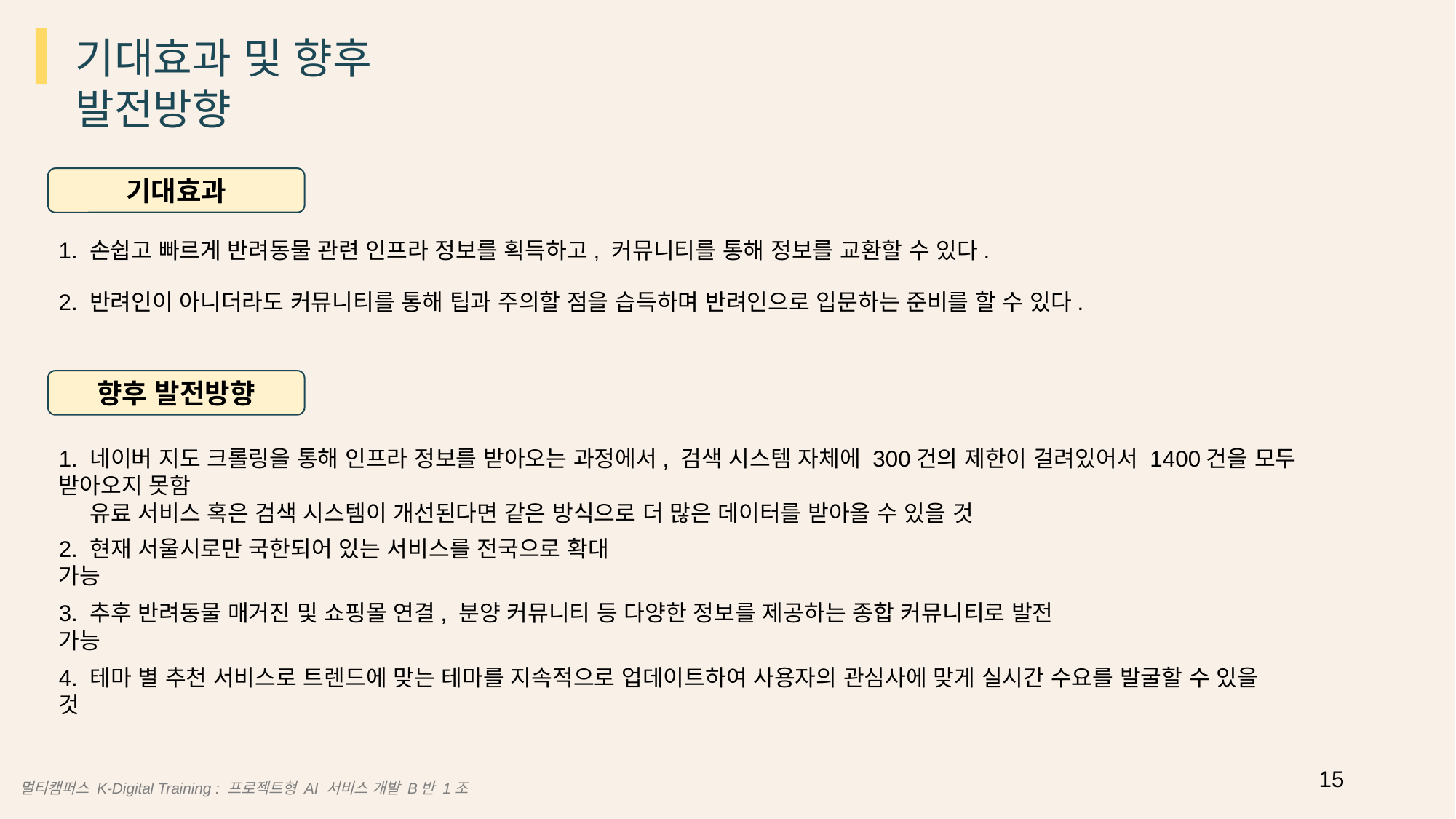

기대효과 및 향후 발전방향
기대효과
1. 손쉽고 빠르게 반려동물 관련 인프라 정보를 획득하고, 커뮤니티를 통해 정보를 교환할 수 있다.
2. 반려인이 아니더라도 커뮤니티를 통해 팁과 주의할 점을 습득하며 반려인으로 입문하는 준비를 할 수 있다.
향후 발전방향
1. 네이버 지도 크롤링을 통해 인프라 정보를 받아오는 과정에서, 검색 시스템 자체에 300건의 제한이 걸려있어서 1400건을 모두 받아오지 못함
    유료 서비스 혹은 검색 시스템이 개선된다면 같은 방식으로 더 많은 데이터를 받아올 수 있을 것
2. 현재 서울시로만 국한되어 있는 서비스를 전국으로 확대 가능
3. 추후 반려동물 매거진 및 쇼핑몰 연결, 분양 커뮤니티 등 다양한 정보를 제공하는 종합 커뮤니티로 발전 가능
4. 테마 별 추천 서비스로 트렌드에 맞는 테마를 지속적으로 업데이트하여 사용자의 관심사에 맞게 실시간 수요를 발굴할 수 있을 것
15